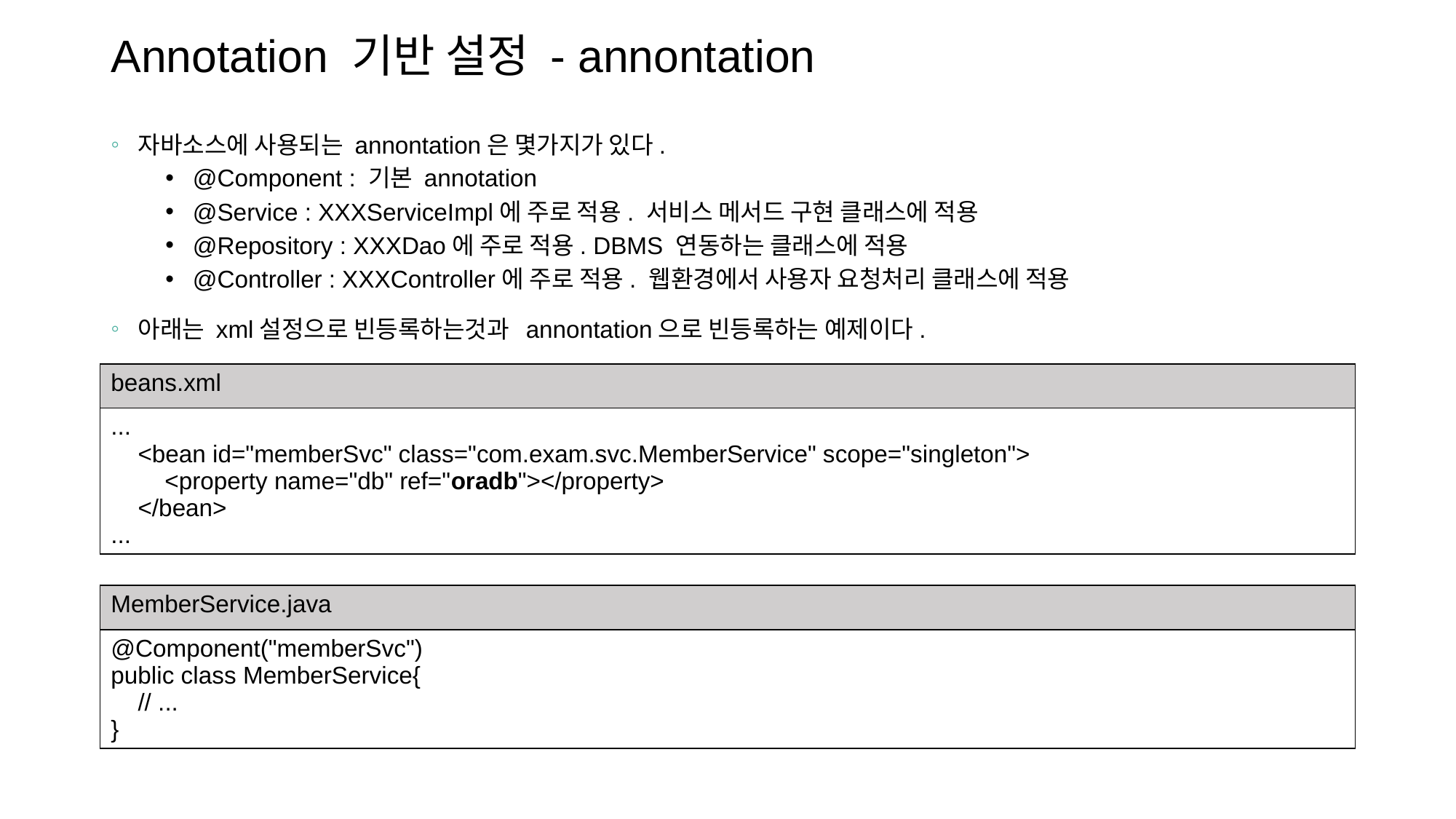

# Annotation 기반 설정 - annontation
자바소스에 사용되는 annontation은 몇가지가 있다.
@Component : 기본 annotation
@Service : XXXServiceImpl에 주로 적용. 서비스 메서드 구현 클래스에 적용
@Repository : XXXDao에 주로 적용. DBMS 연동하는 클래스에 적용
@Controller : XXXController에 주로 적용. 웹환경에서 사용자 요청처리 클래스에 적용
아래는 xml설정으로 빈등록하는것과  annontation으로 빈등록하는 예제이다.
| beans.xml |
| --- |
| ... <bean id="memberSvc" class="com.exam.svc.MemberService" scope="singleton"> <property name="db" ref="oradb"></property> </bean> ... |
| MemberService.java |
| --- |
| @Component("memberSvc") public class MemberService{ // ... } |